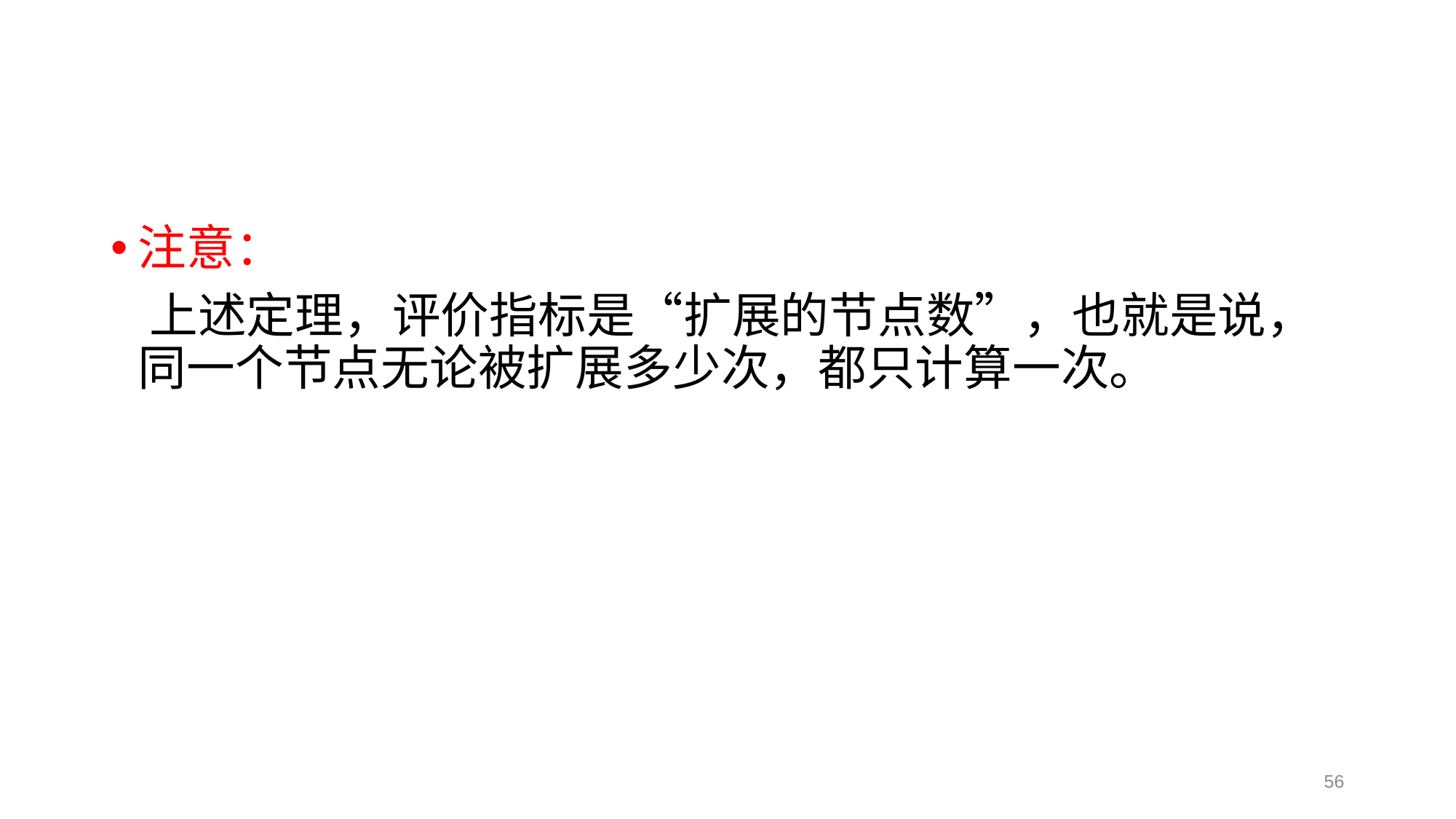

#
注意：
   上述定理，评价指标是“扩展的节点数”，也就是说，同一个节点无论被扩展多少次，都只计算一次。
56